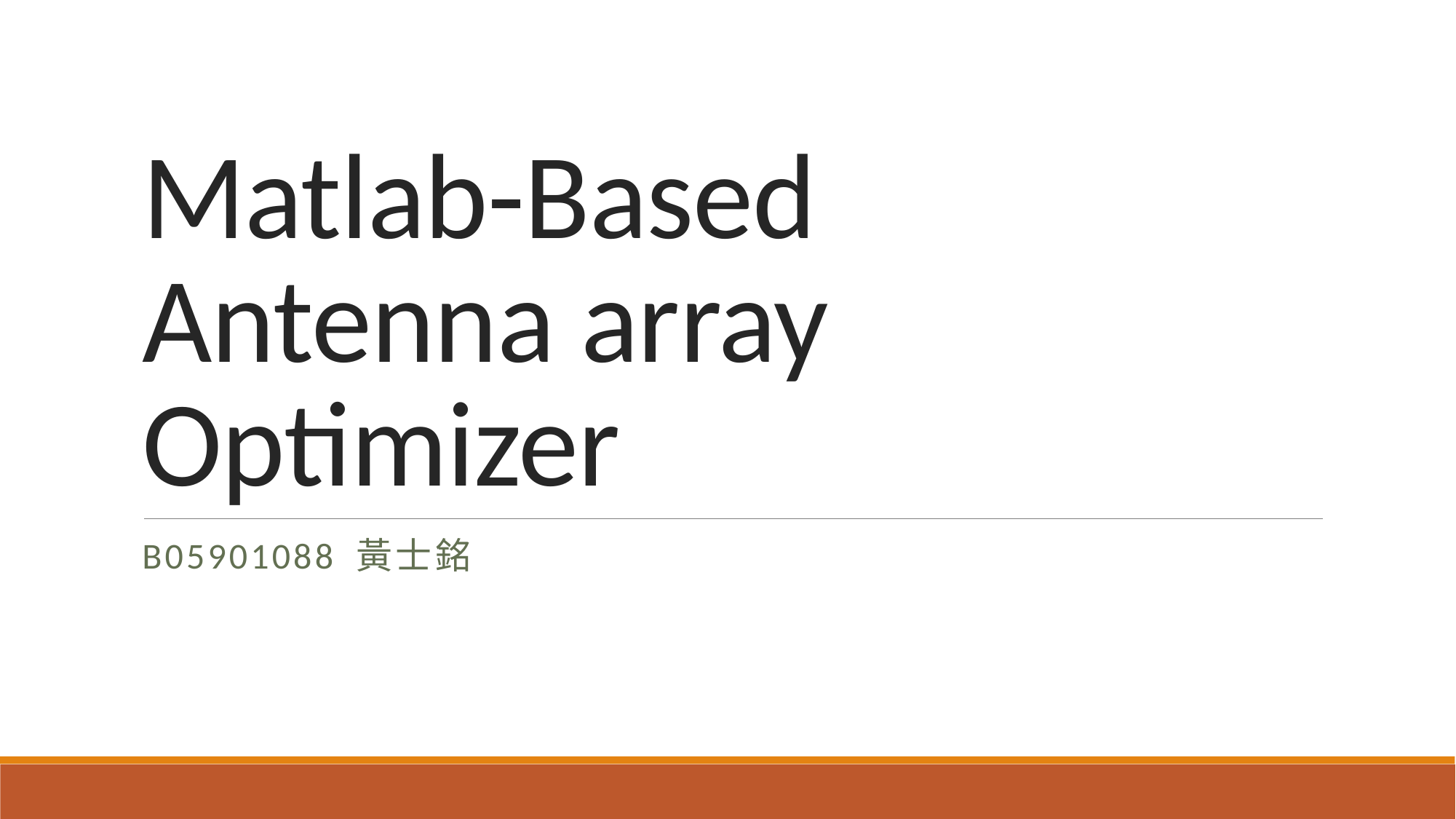

# Matlab-Based Antenna array Optimizer
B05901088 黃士銘